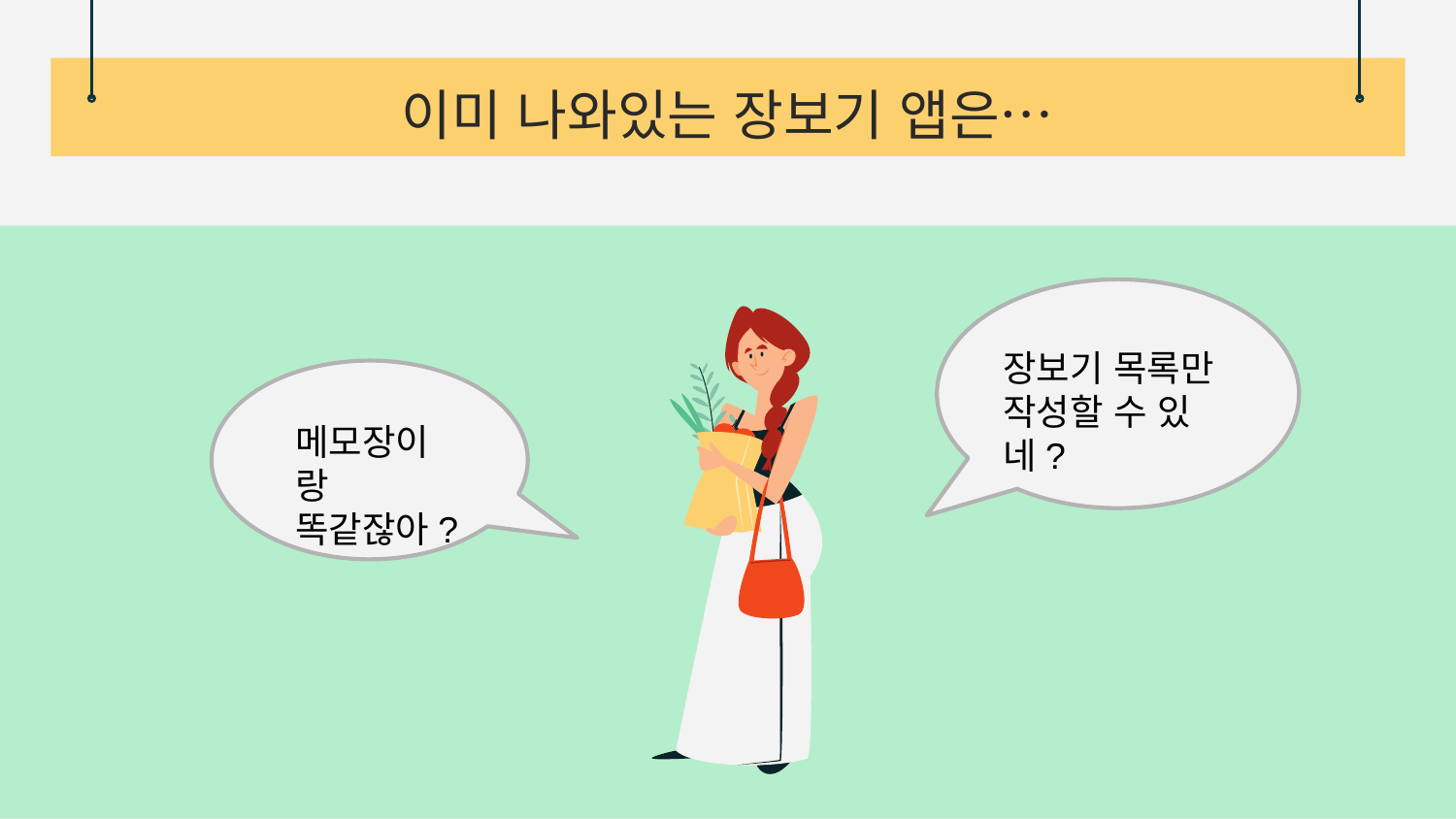

# 이미 나와있는 장보기 앱은…

장보기 목록만 작성할 수 있네?

메모장이랑 똑같잖아?